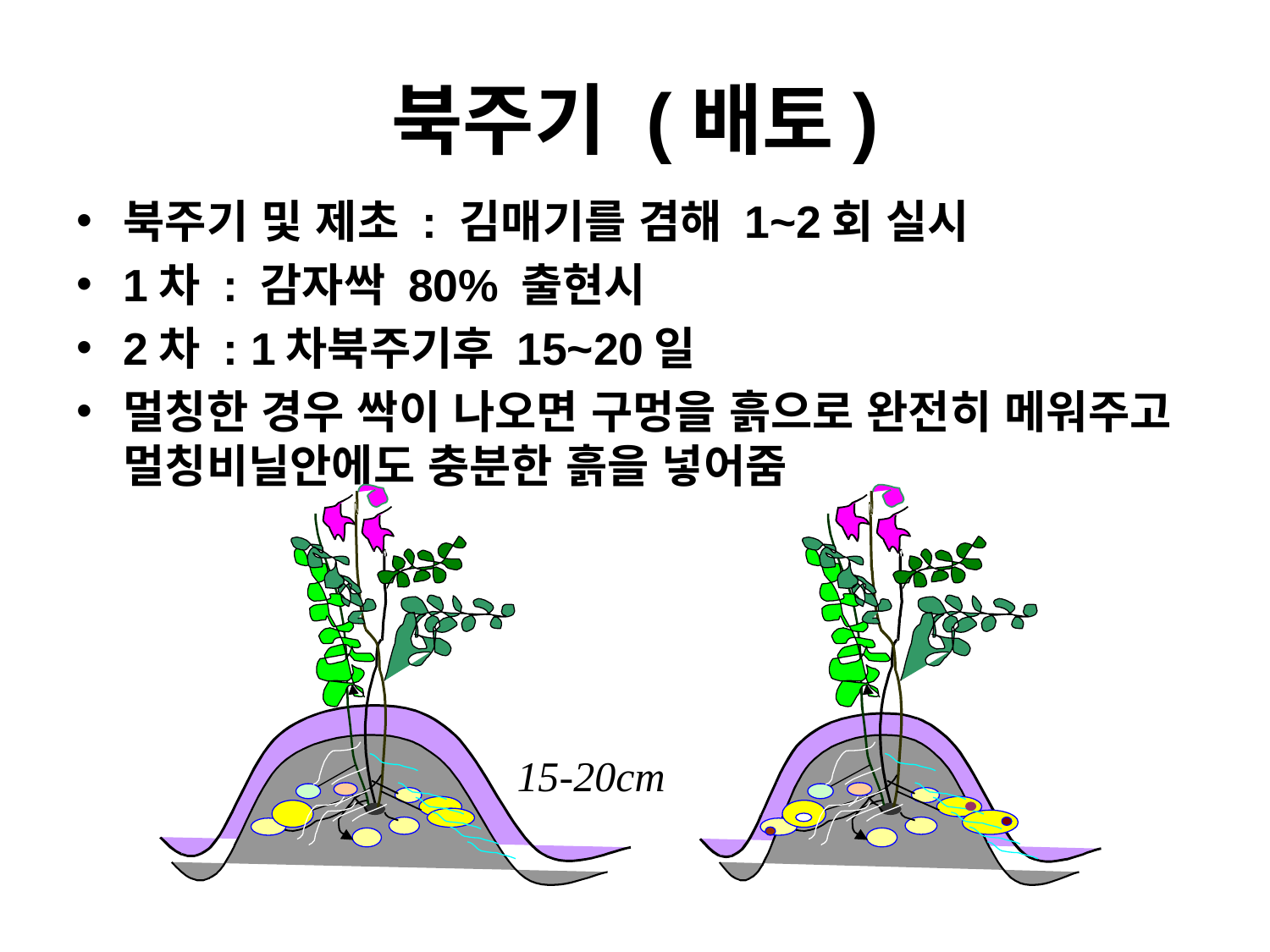

# 북주기 (배토)
북주기 및 제초 : 김매기를 겸해 1~2회 실시
1차 : 감자싹 80% 출현시
2차 : 1차북주기후 15~20일
멀칭한 경우 싹이 나오면 구멍을 흙으로 완전히 메워주고 멀칭비닐안에도 충분한 흙을 넣어줌

15-20cm